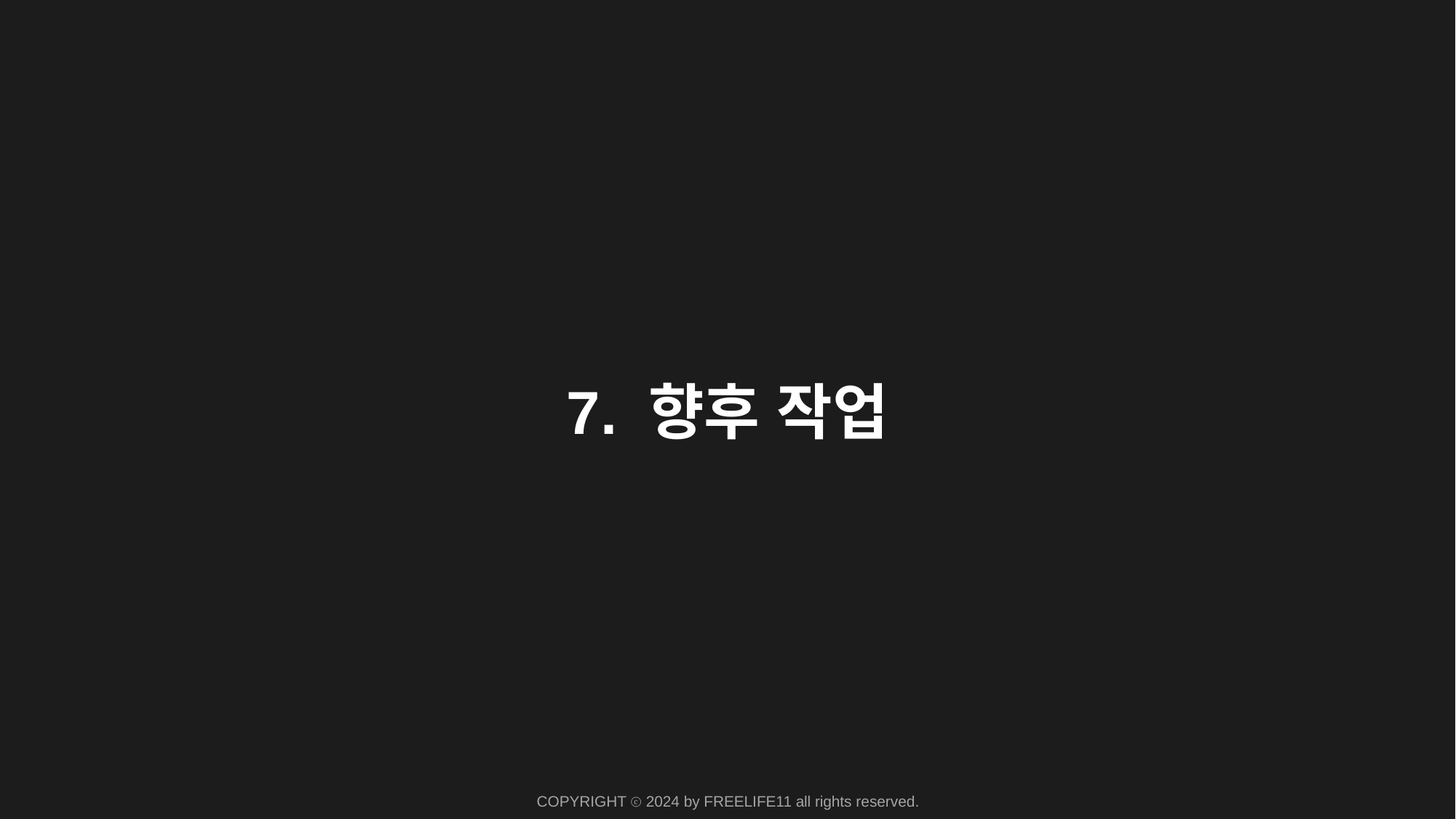

7. 향후 작업
COPYRIGHT ⓒ 2024 by FREELIFE11 all rights reserved.